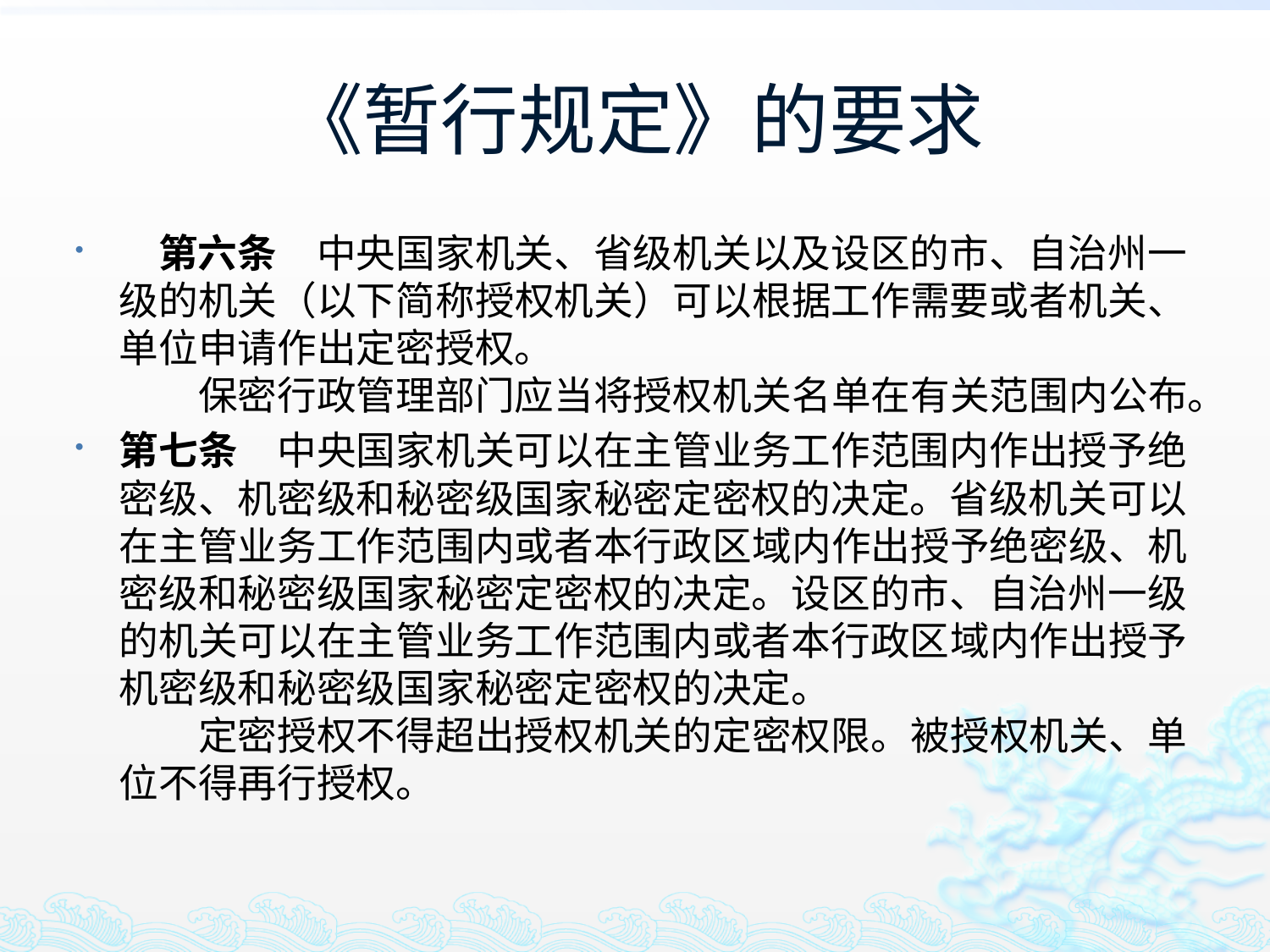

# 《暂行规定》的要求
　第六条　中央国家机关、省级机关以及设区的市、自治州一级的机关（以下简称授权机关）可以根据工作需要或者机关、单位申请作出定密授权。
　　保密行政管理部门应当将授权机关名单在有关范围内公布。
第七条　中央国家机关可以在主管业务工作范围内作出授予绝密级、机密级和秘密级国家秘密定密权的决定。省级机关可以在主管业务工作范围内或者本行政区域内作出授予绝密级、机密级和秘密级国家秘密定密权的决定。设区的市、自治州一级的机关可以在主管业务工作范围内或者本行政区域内作出授予机密级和秘密级国家秘密定密权的决定。
　　定密授权不得超出授权机关的定密权限。被授权机关、单位不得再行授权。